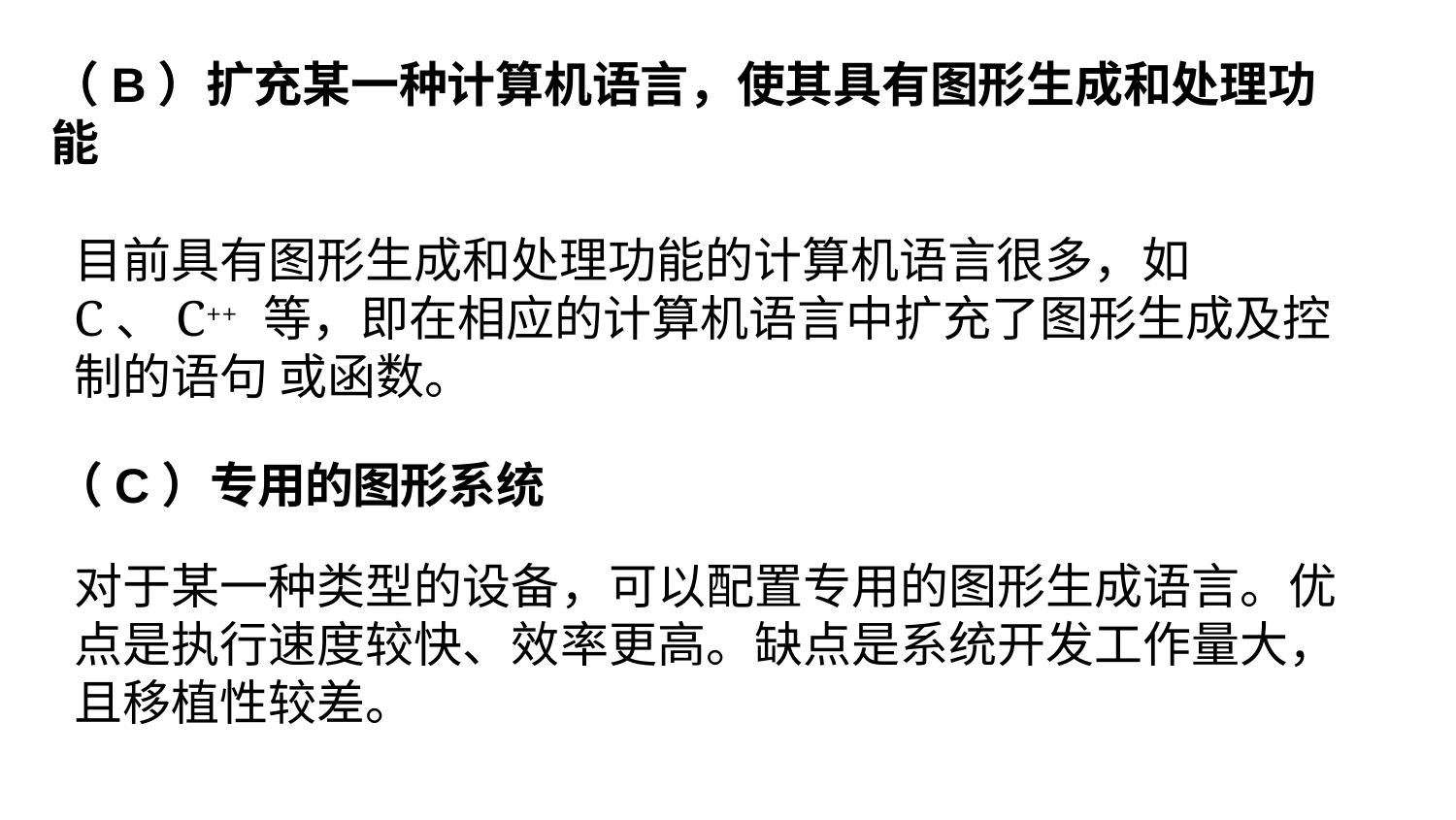

（B）扩充某一种计算机语言，使其具有图形生成和处理功能

目前具有图形生成和处理功能的计算机语言很多，如C、C++  等，即在相应的计算机语言中扩充了图形生成及控制的语句 或函数。

（C）专用的图形系统
对于某一种类型的设备，可以配置专用的图形生成语言。优点是执行速度较快、效率更高。缺点是系统开发工作量大，且移植性较差。